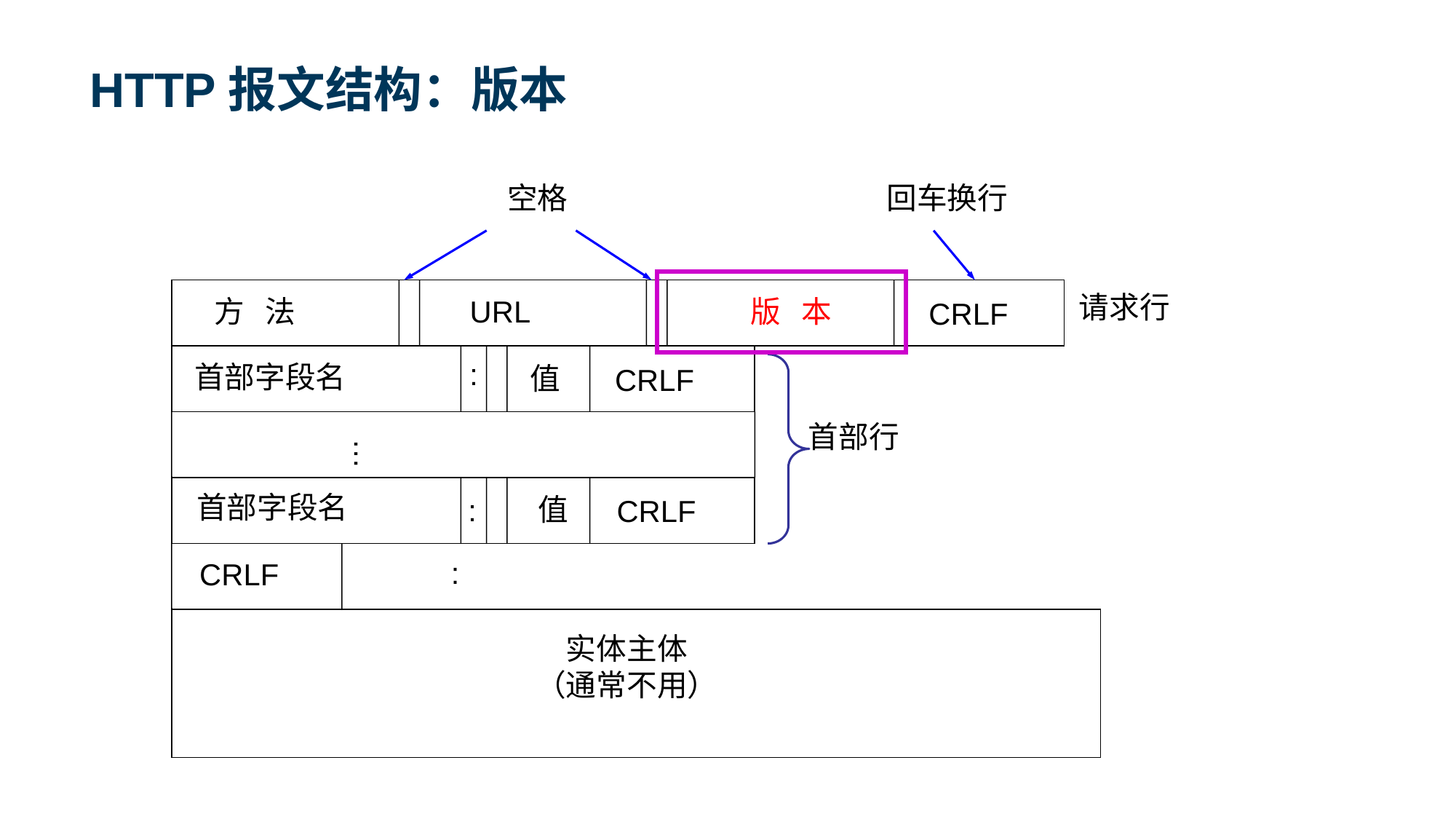

# HTTP报文结构：版本
空格
回车换行

请求行
方   法
URL
版   本
CRLF

:
首部字段名
值

CRLF

首部行
…

首部字段名
值
:
CRLF

:
CRLF

实体主体
（通常不用）